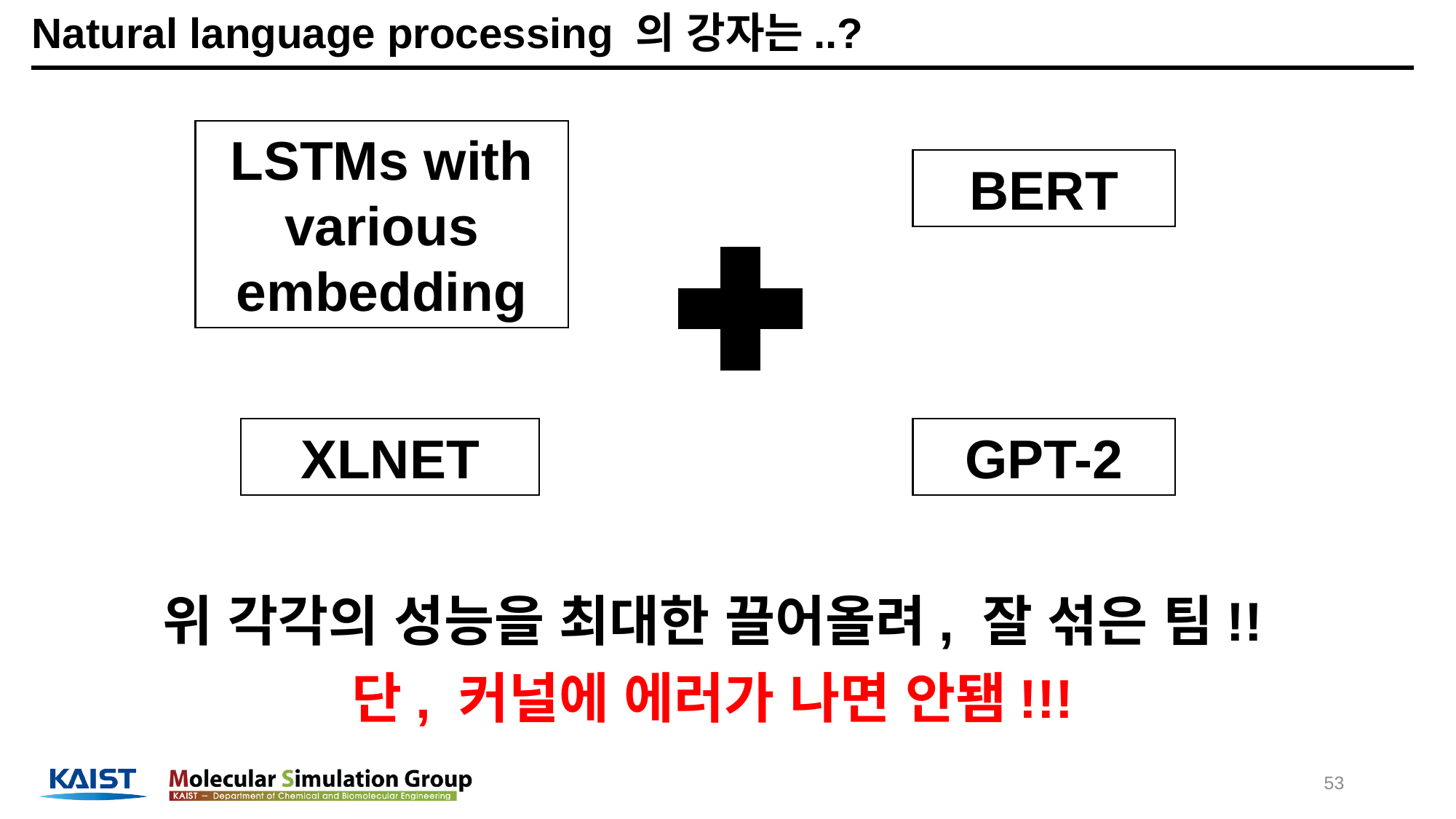

# Natural language processing 의 강자는..?

LSTMs with various embedding
BERT

GPT-2
XLNET
위 각각의 성능을 최대한 끌어올려, 잘 섞은 팀!!
단, 커널에 에러가 나면 안됌!!!
53